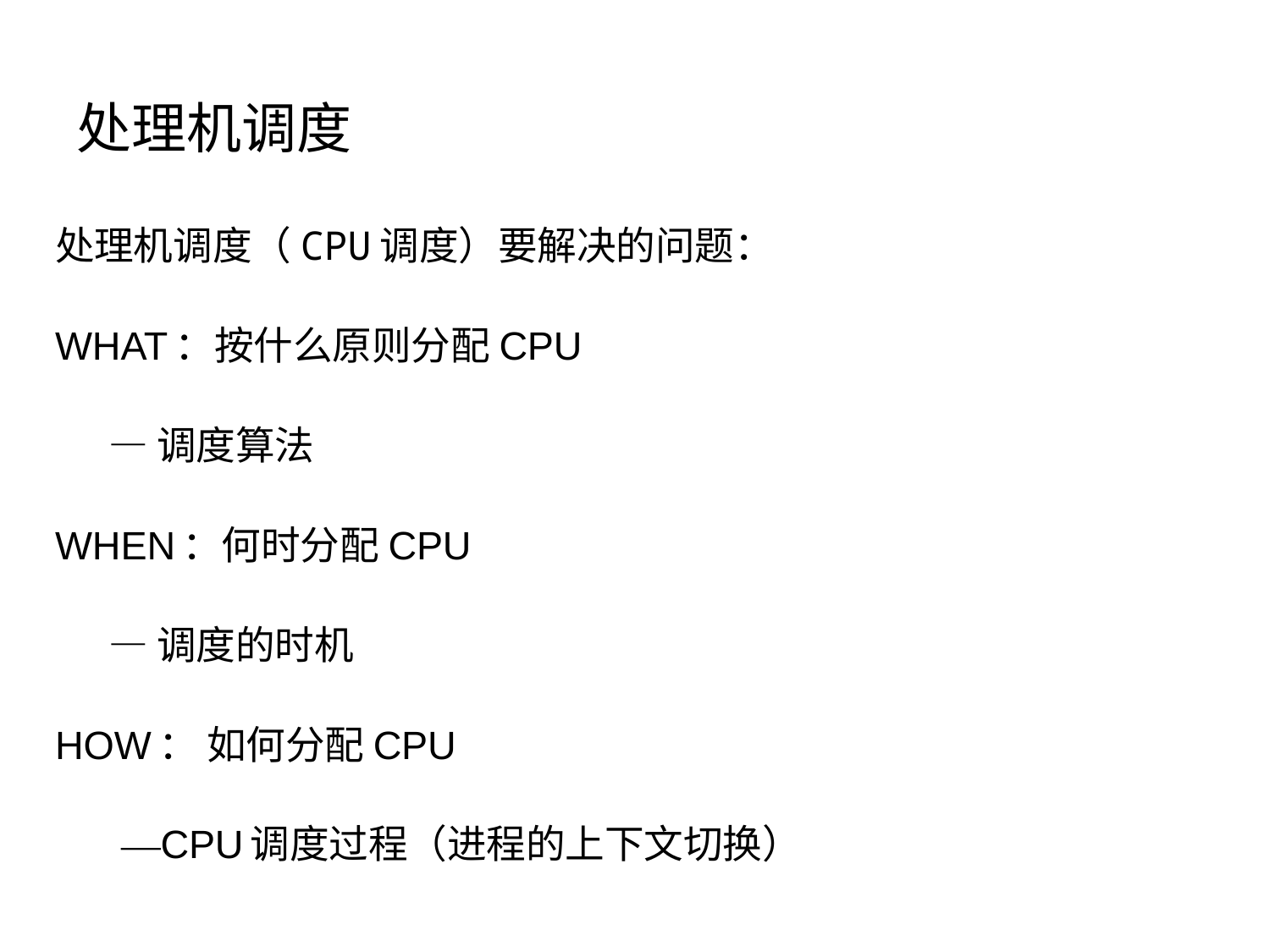

# 处理机调度
处理机调度（CPU调度）要解决的问题：
WHAT：按什么原则分配CPU
      —调度算法
WHEN：何时分配CPU
      —调度的时机
HOW： 如何分配CPU
      —CPU调度过程（进程的上下文切换）